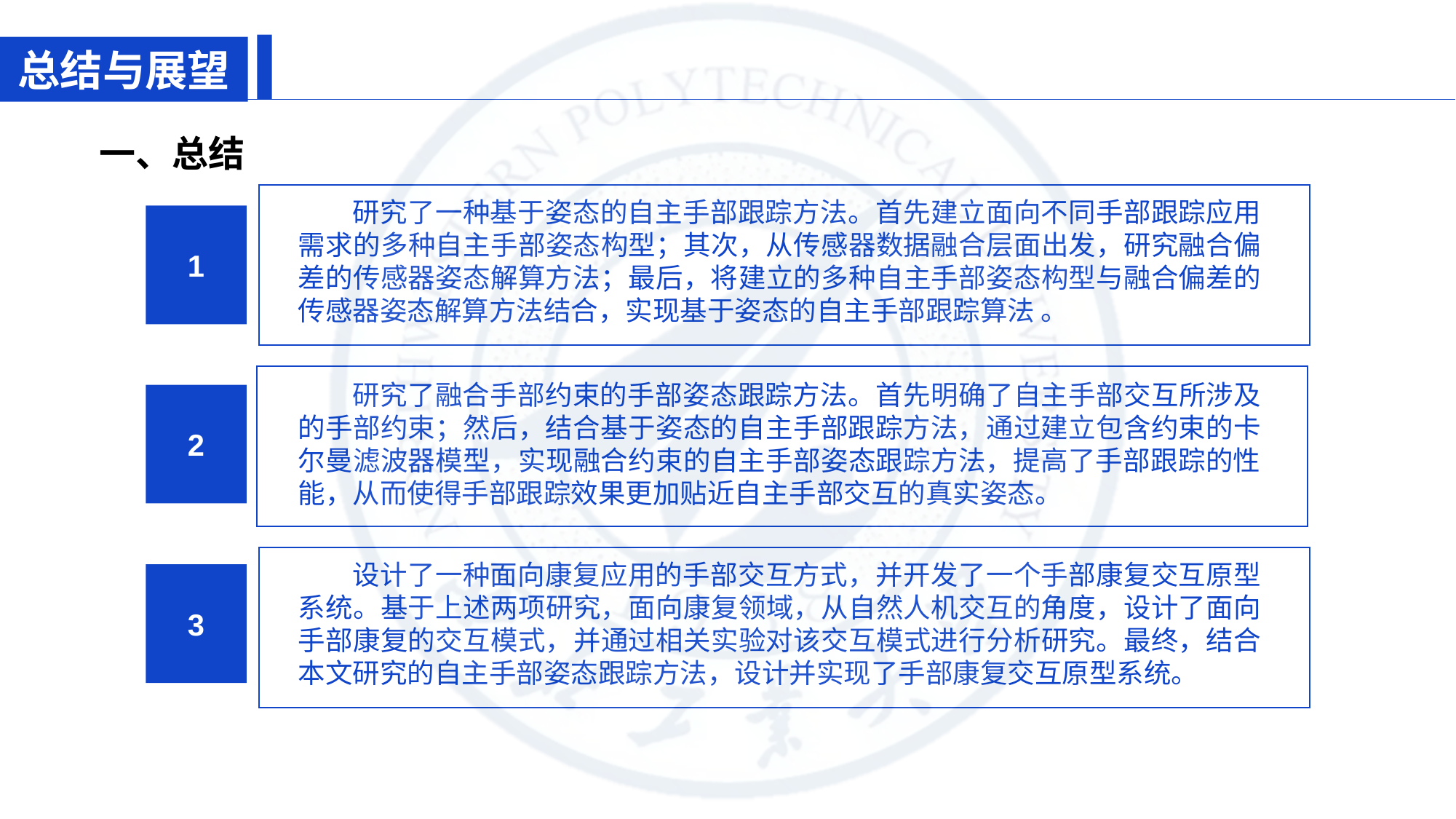

总结与展望
一、总结

研究了一种基于姿态的自主手部跟踪方法。首先建立面向不同手部跟踪应用需求的多种自主手部姿态构型；其次，从传感器数据融合层面出发，研究融合偏差的传感器姿态解算方法；最后，将建立的多种自主手部姿态构型与融合偏差的传感器姿态解算方法结合，实现基于姿态的自主手部跟踪算法 。
1

研究了融合手部约束的手部姿态跟踪方法。首先明确了自主手部交互所涉及的手部约束；然后，结合基于姿态的自主手部跟踪方法，通过建立包含约束的卡尔曼滤波器模型，实现融合约束的自主手部姿态跟踪方法，提高了手部跟踪的性能，从而使得手部跟踪效果更加贴近自主手部交互的真实姿态。
2

设计了一种面向康复应用的手部交互方式，并开发了一个手部康复交互原型系统。基于上述两项研究，面向康复领域，从自然人机交互的角度，设计了面向手部康复的交互模式，并通过相关实验对该交互模式进行分析研究。最终，结合本文研究的自主手部姿态跟踪方法，设计并实现了手部康复交互原型系统。
3